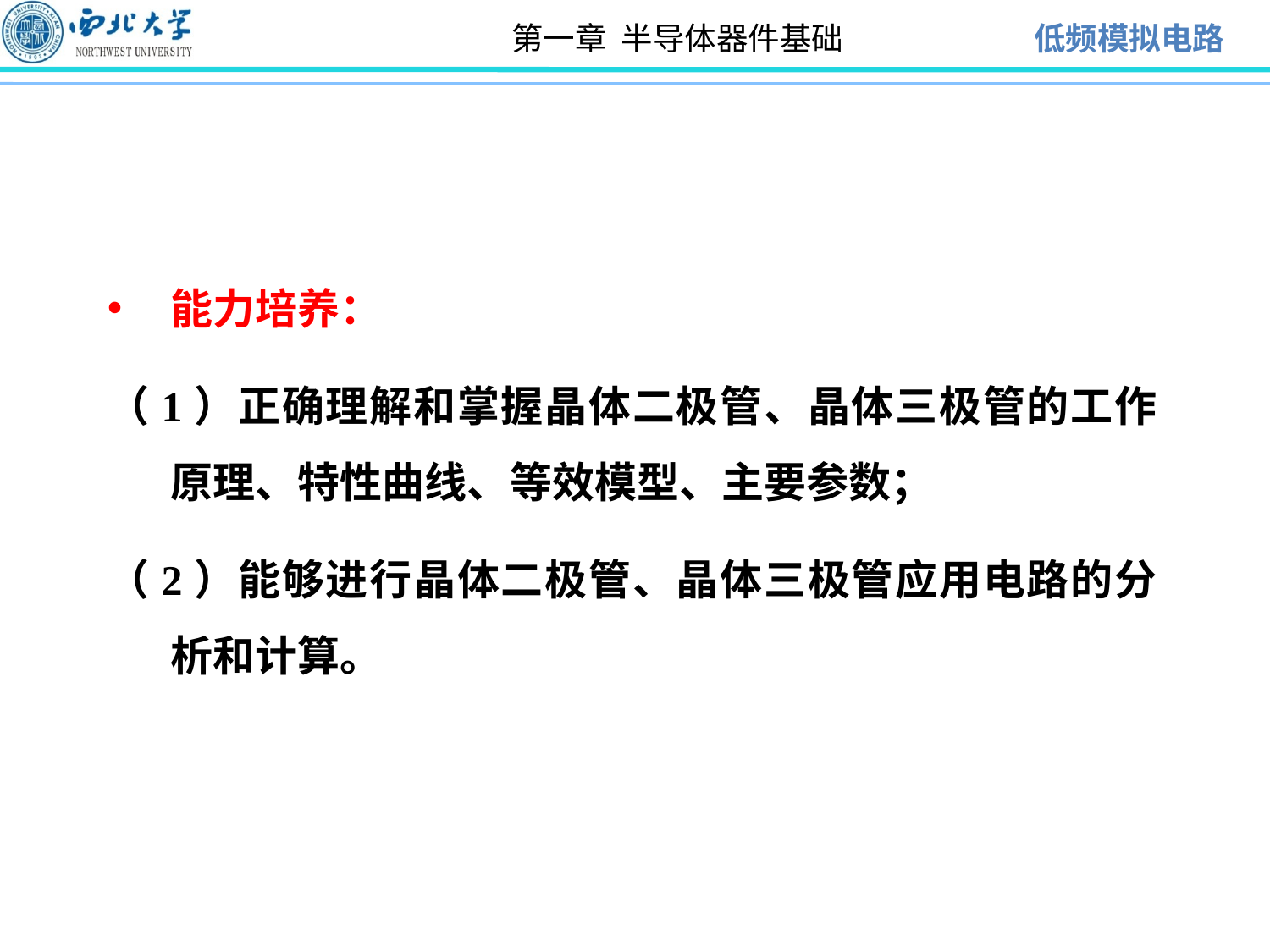

能力培养：
（1）正确理解和掌握晶体二极管、晶体三极管的工作原理、特性曲线、等效模型、主要参数；
（2）能够进行晶体二极管、晶体三极管应用电路的分析和计算。
3